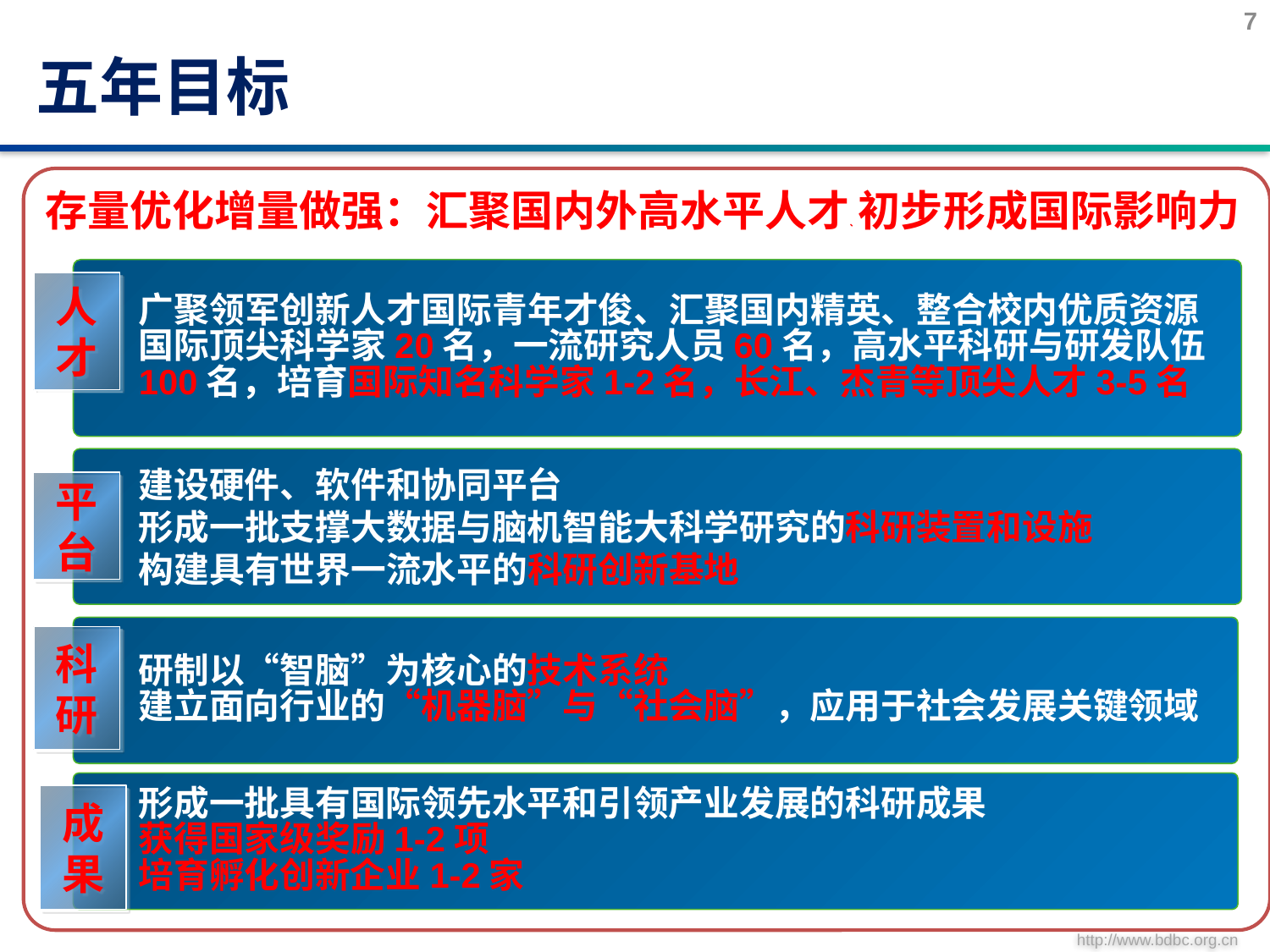

7
# 五年目标
存量优化增量做强：汇聚国内外高水平人才、初步形成国际影响力

广聚领军创新人才国际青年才俊、汇聚国内精英、整合校内优质资源
国际顶尖科学家20名，一流研究人员60名，高水平科研与研发队伍100名，培育国际知名科学家1-2名，长江、杰青等顶尖人才3-5名
人
才
建设硬件、软件和协同平台
形成一批支撑大数据与脑机智能大科学研究的科研装置和设施
构建具有世界一流水平的科研创新基地
平
台
研制以“智脑”为核心的技术系统
建立面向行业的“机器脑”与“社会脑”，应用于社会发展关键领域
科
研
形成一批具有国际领先水平和引领产业发展的科研成果
获得国家级奖励1-2项
培育孵化创新企业1-2家
成
果